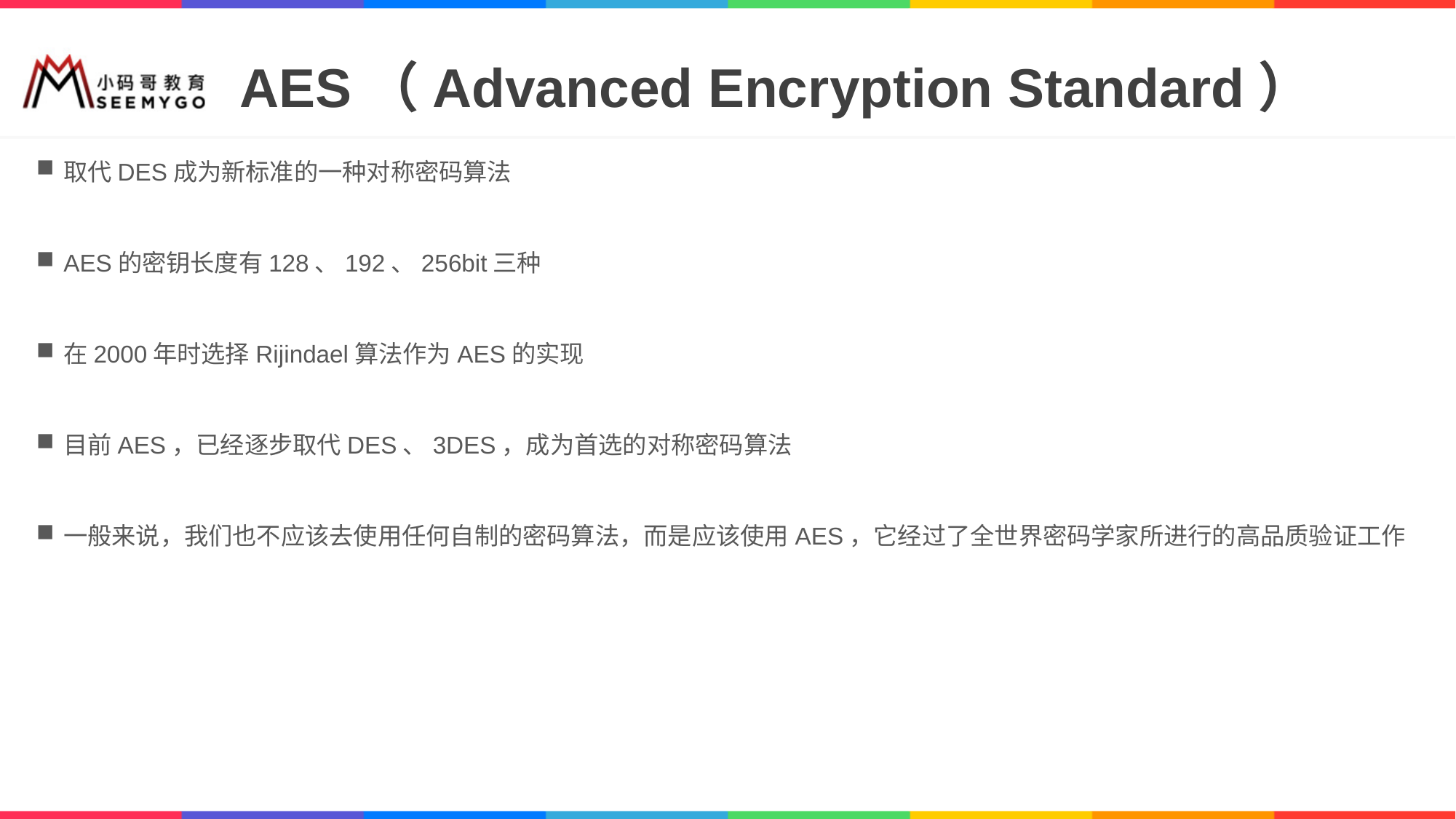

# AES（Advanced Encryption Standard）
取代DES成为新标准的一种对称密码算法

AES的密钥长度有128、192、256bit三种

在2000年时选择Rijindael算法作为AES的实现

目前AES，已经逐步取代DES、3DES，成为首选的对称密码算法

一般来说，我们也不应该去使用任何自制的密码算法，而是应该使用AES，它经过了全世界密码学家所进行的高品质验证工作